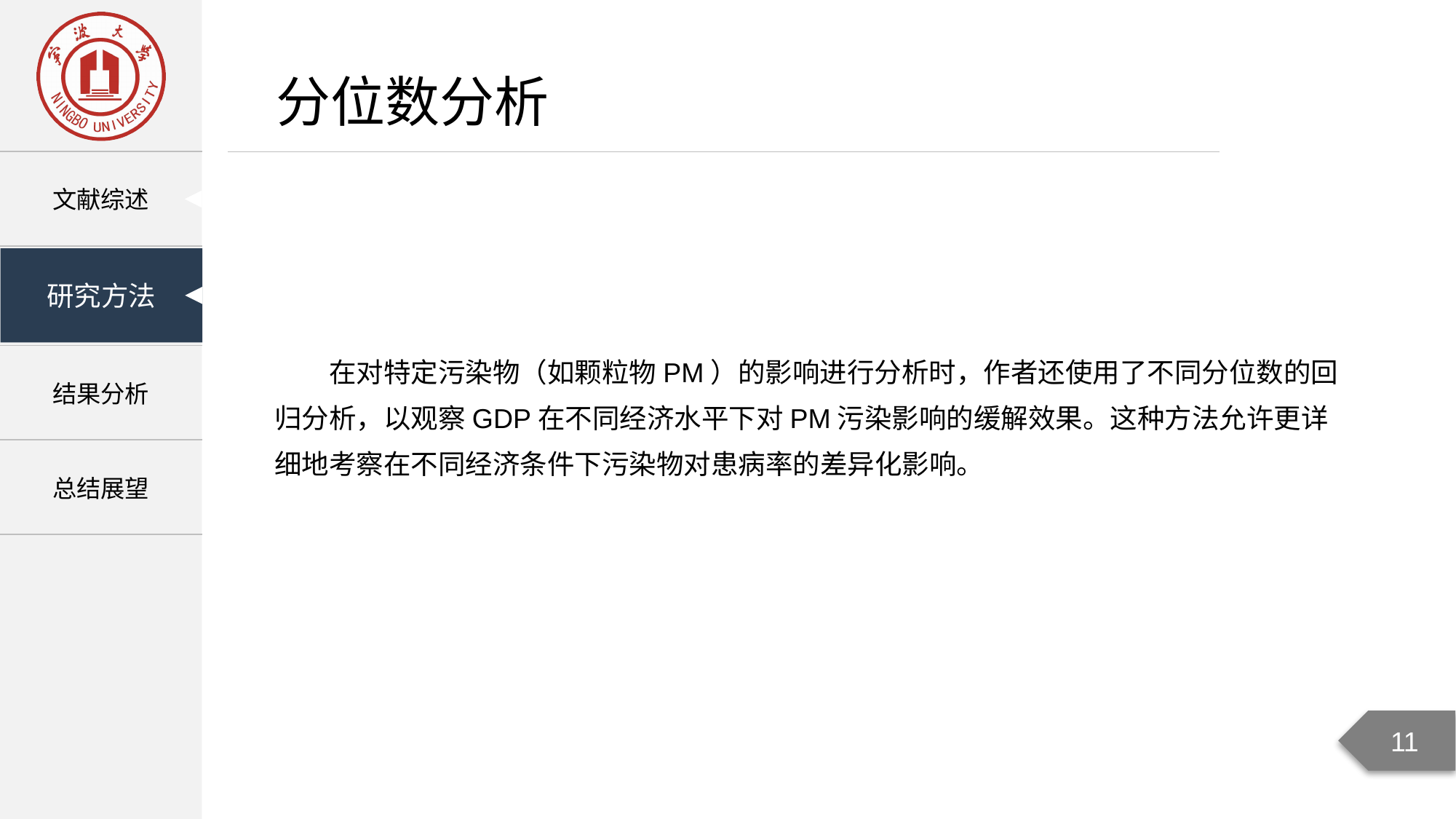

分位数分析
在对特定污染物（如颗粒物PM）的影响进行分析时，作者还使用了不同分位数的回归分析，以观察GDP在不同经济水平下对PM污染影响的缓解效果。这种方法允许更详细地考察在不同经济条件下污染物对患病率的差异化影响。